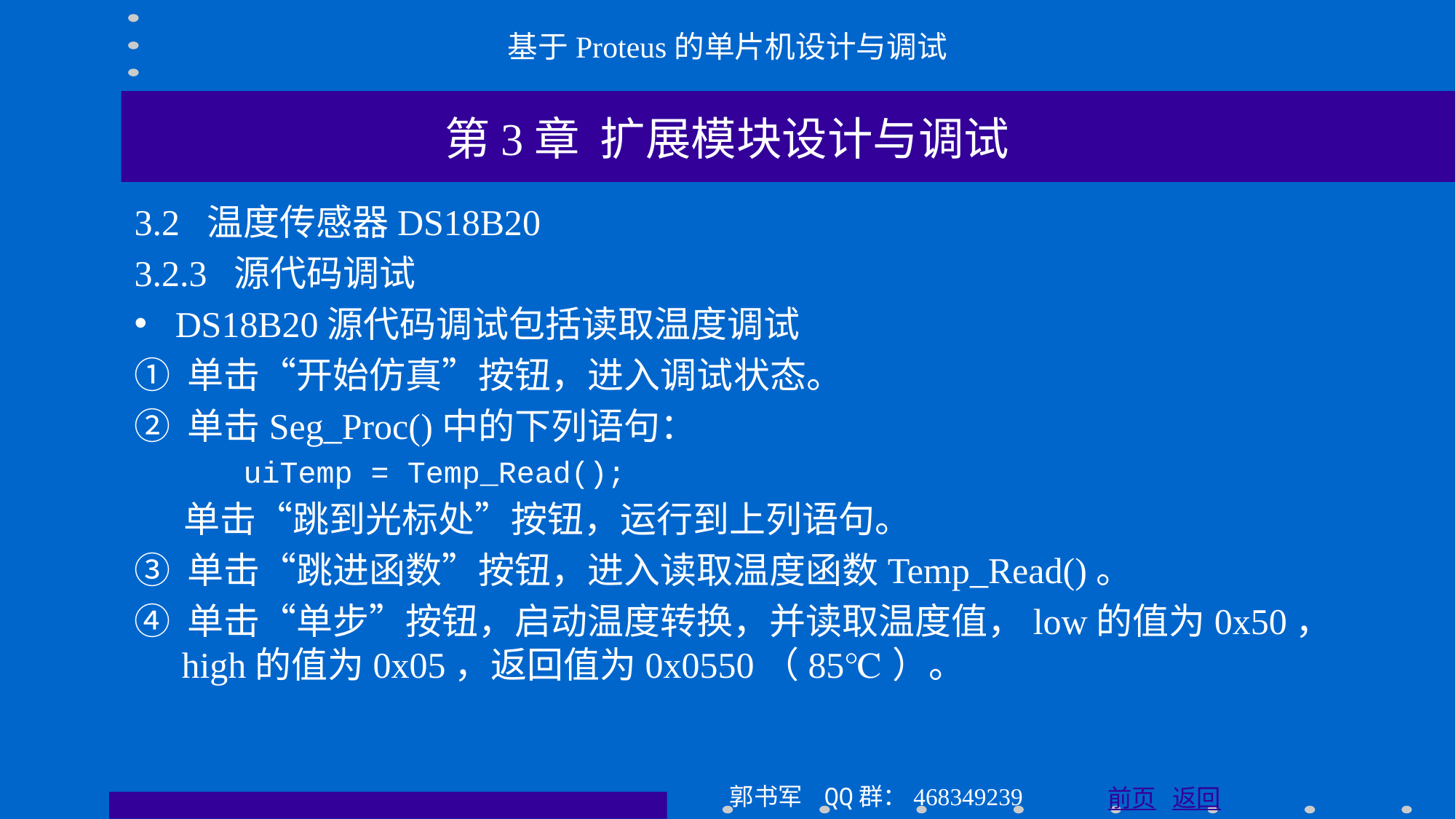

基于Proteus的单片机设计与调试
第3章  扩展模块设计与调试
3.2  温度传感器DS18B20
3.2.3  源代码调试
DS18B20源代码调试包括读取温度调试
① 单击“开始仿真”按钮，进入调试状态。
② 单击Seg_Proc()中的下列语句：
      uiTemp = Temp_Read();
     单击“跳到光标处”按钮，运行到上列语句。
③ 单击“跳进函数”按钮，进入读取温度函数Temp_Read()。
④ 单击“单步”按钮，启动温度转换，并读取温度值，low的值为0x50，high的值为0x05，返回值为0x0550（85℃）。

郭书军   QQ群：468349239
前页   返回